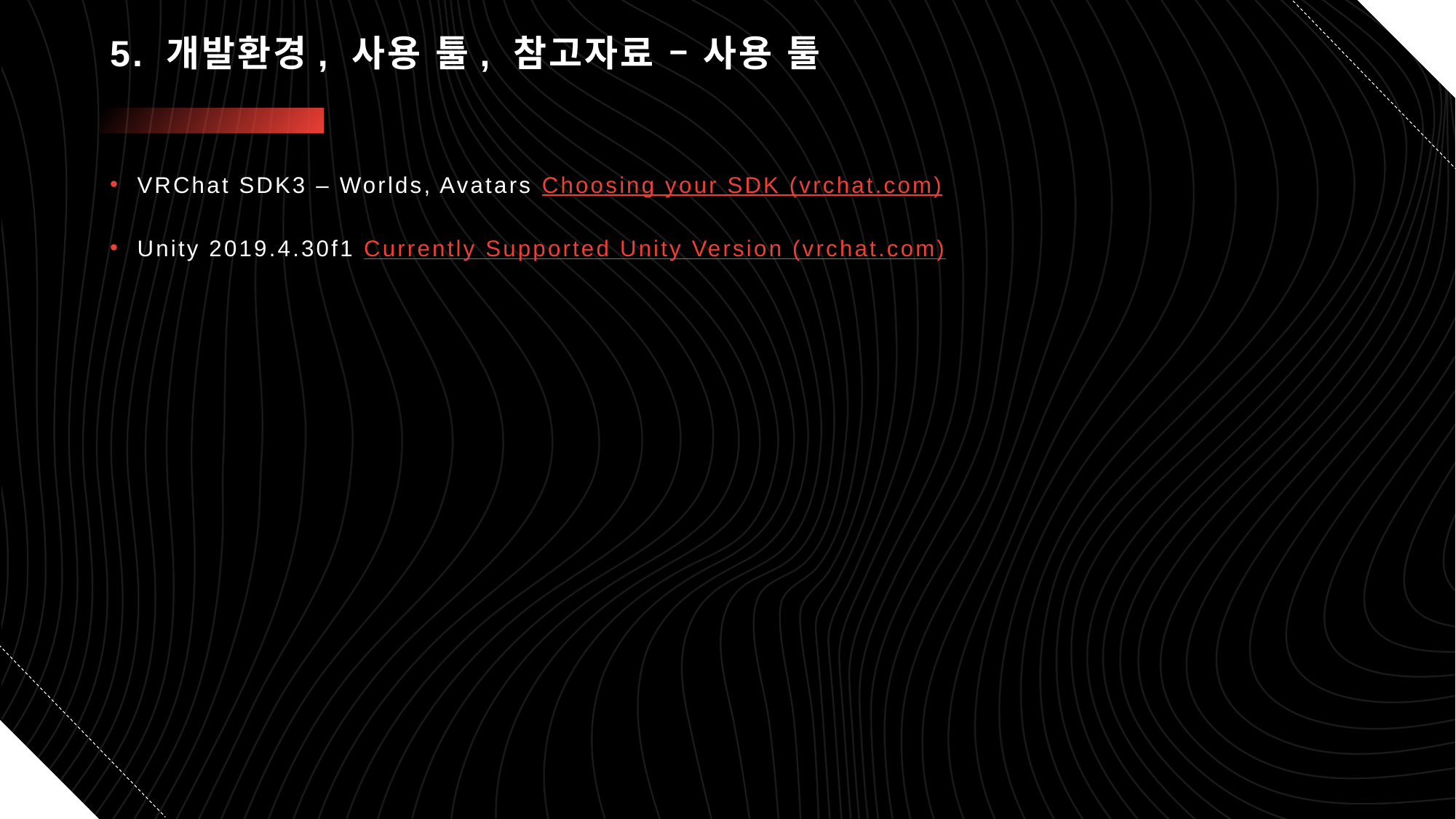

# 5. 개발환경, 사용 툴, 참고자료 – 사용 툴
VRChat SDK3 – Worlds, Avatars Choosing your SDK (vrchat.com)
Unity 2019.4.30f1 Currently Supported Unity Version (vrchat.com)